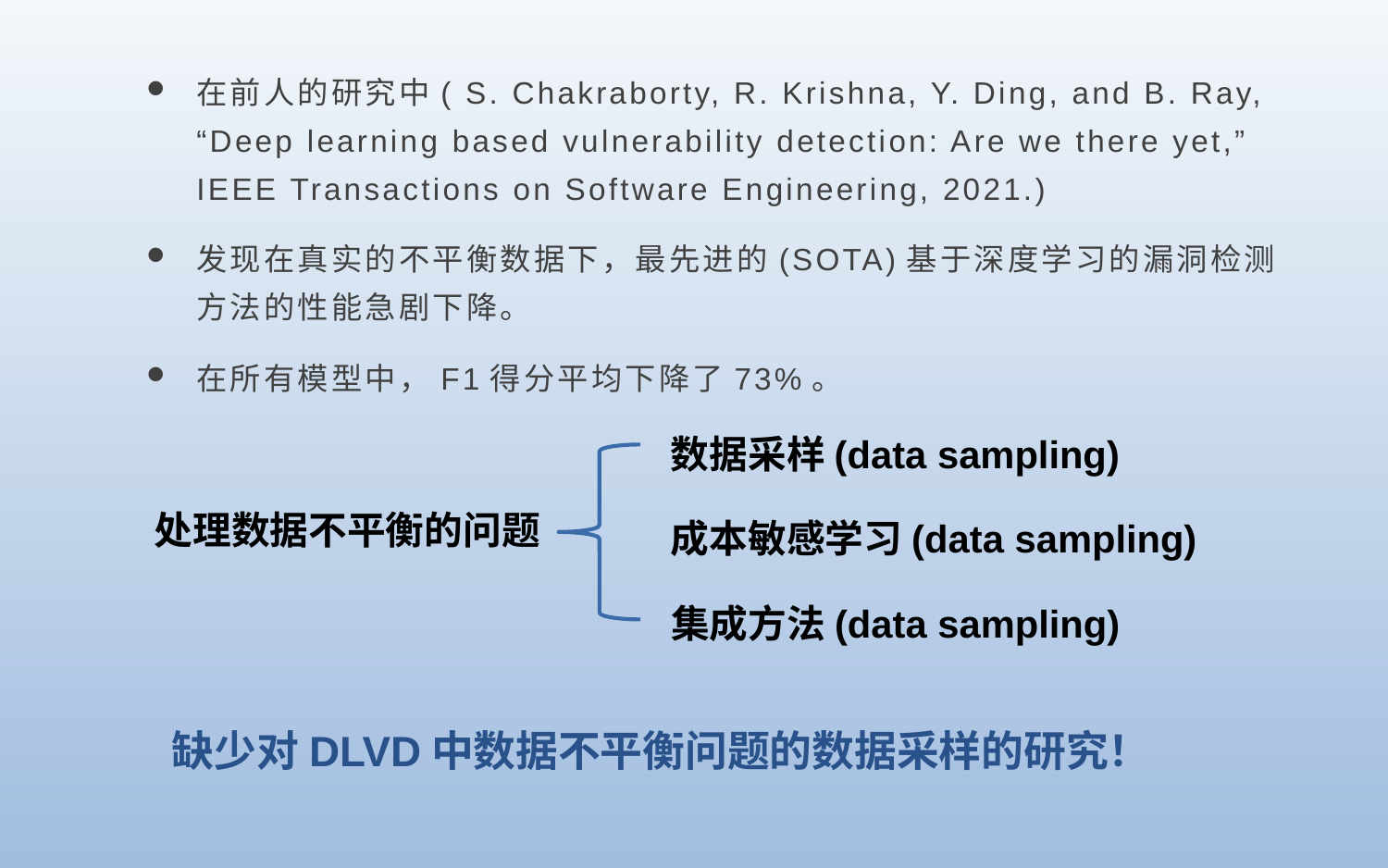

在前人的研究中( S. Chakraborty, R. Krishna, Y. Ding, and B. Ray, “Deep learning based vulnerability detection: Are we there yet,” IEEE Transactions on Software Engineering, 2021.)
发现在真实的不平衡数据下，最先进的(SOTA)基于深度学习的漏洞检测方法的性能急剧下降。
在所有模型中，F1得分平均下降了73%。
数据采样(data sampling)

处理数据不平衡的问题
成本敏感学习(data sampling)
集成方法(data sampling)
缺少对DLVD中数据不平衡问题的数据采样的研究！